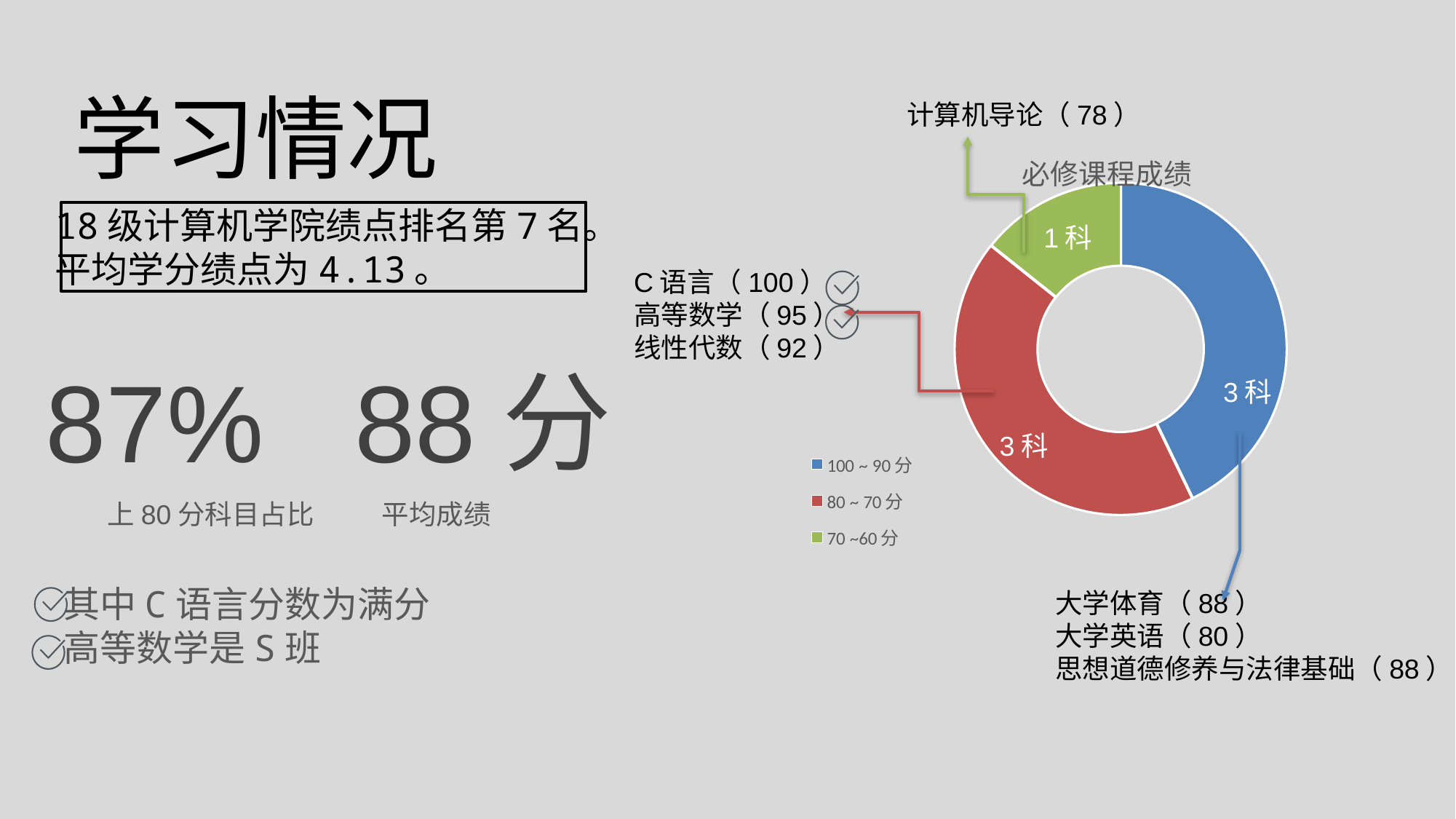

学习情况
计算机导论（78）

### Chart: 必修课程成绩

| Category | 必修课程参加 |
|---|---|
| 100 ~ 90分 | 3.0 |
| 80 ~ 70分 | 3.0 |
| 70 ~60分 | 1.0 |
18级计算机学院绩点排名第7名。
平均学分绩点为4.13。

1科
C语言（100）
高等数学（95）
线性代数（92）

87%   88分
3科
3科
上80分科目占比           平均成绩
其中C语言分数为满分
高等数学是S班
大学体育（88）
大学英语（80）
思想道德修养与法律基础（88）